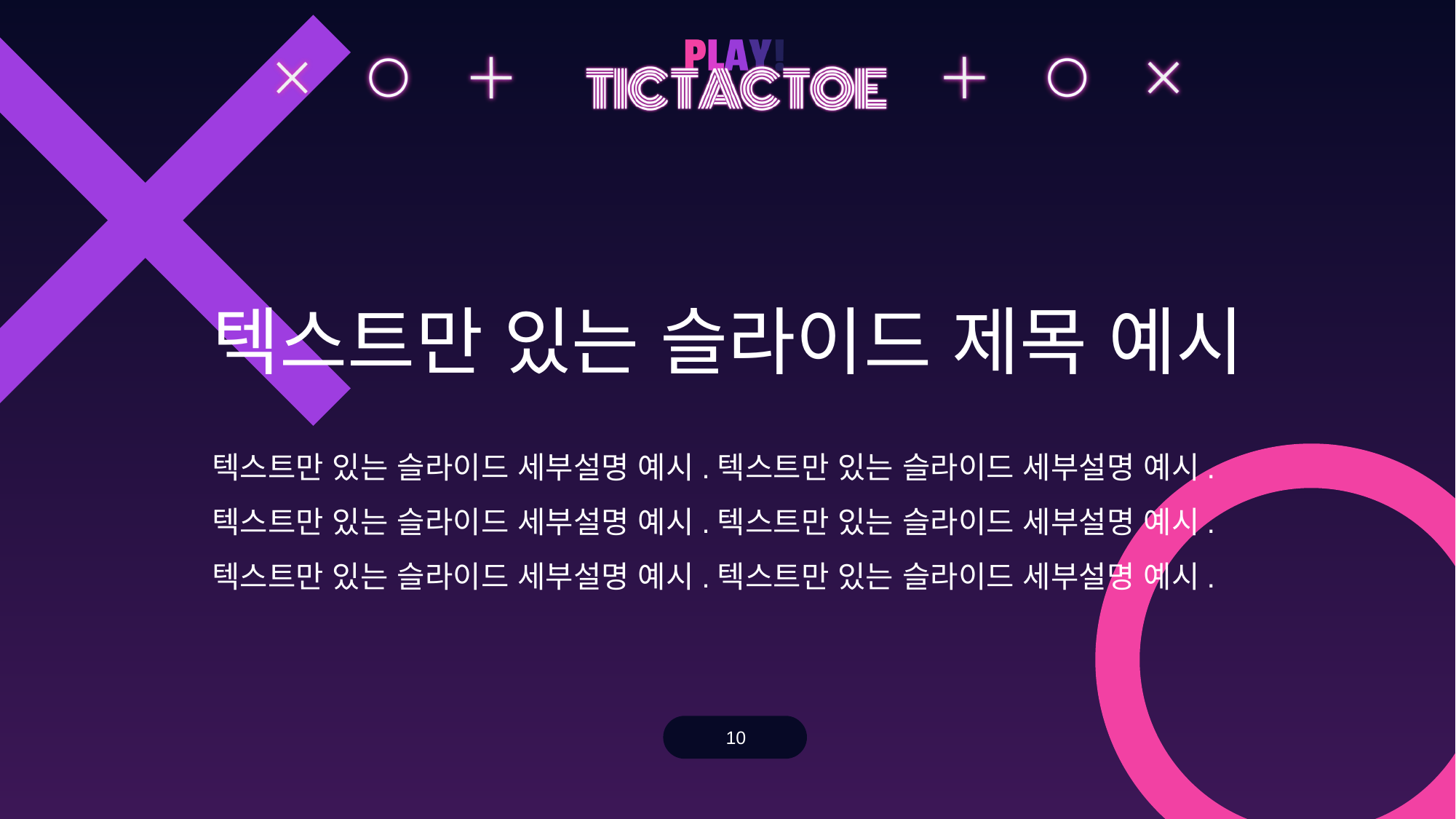

# 텍스트만 있는 슬라이드 제목 예시
텍스트만 있는 슬라이드 세부설명 예시.텍스트만 있는 슬라이드 세부설명 예시.텍스트만 있는 슬라이드 세부설명 예시.텍스트만 있는 슬라이드 세부설명 예시.텍스트만 있는 슬라이드 세부설명 예시.텍스트만 있는 슬라이드 세부설명 예시.
10